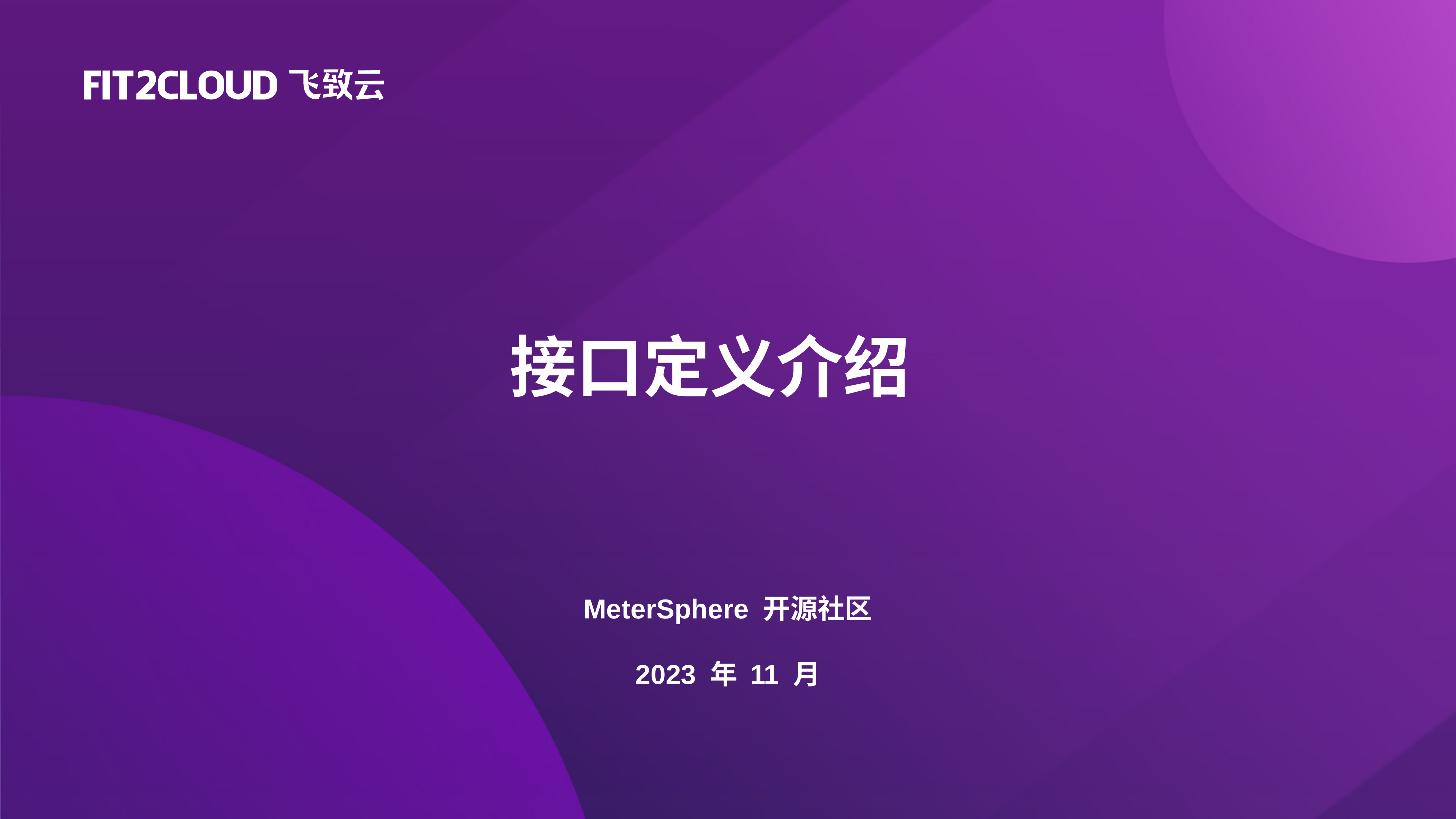

接口定义介绍
MeterSphere 开源社区

2023 年 11 月